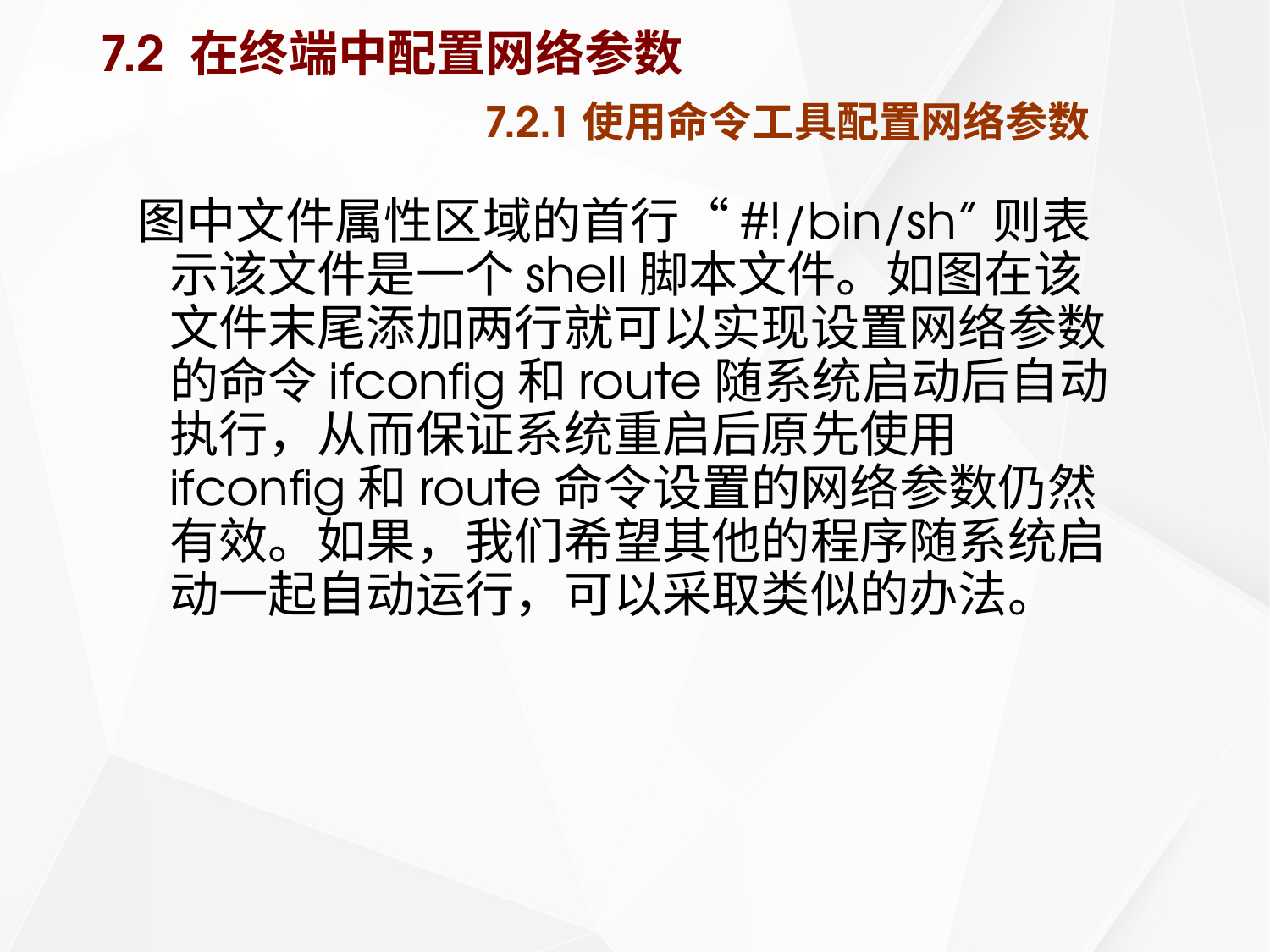

# 7.2 在终端中配置网络参数 7.2.1使用命令工具配置网络参数
图中文件属性区域的首行“#!/bin/sh”则表示该文件是一个shell脚本文件。如图在该文件末尾添加两行就可以实现设置网络参数的命令ifconfig和route随系统启动后自动执行，从而保证系统重启后原先使用ifconfig和route命令设置的网络参数仍然有效。如果，我们希望其他的程序随系统启动一起自动运行，可以采取类似的办法。